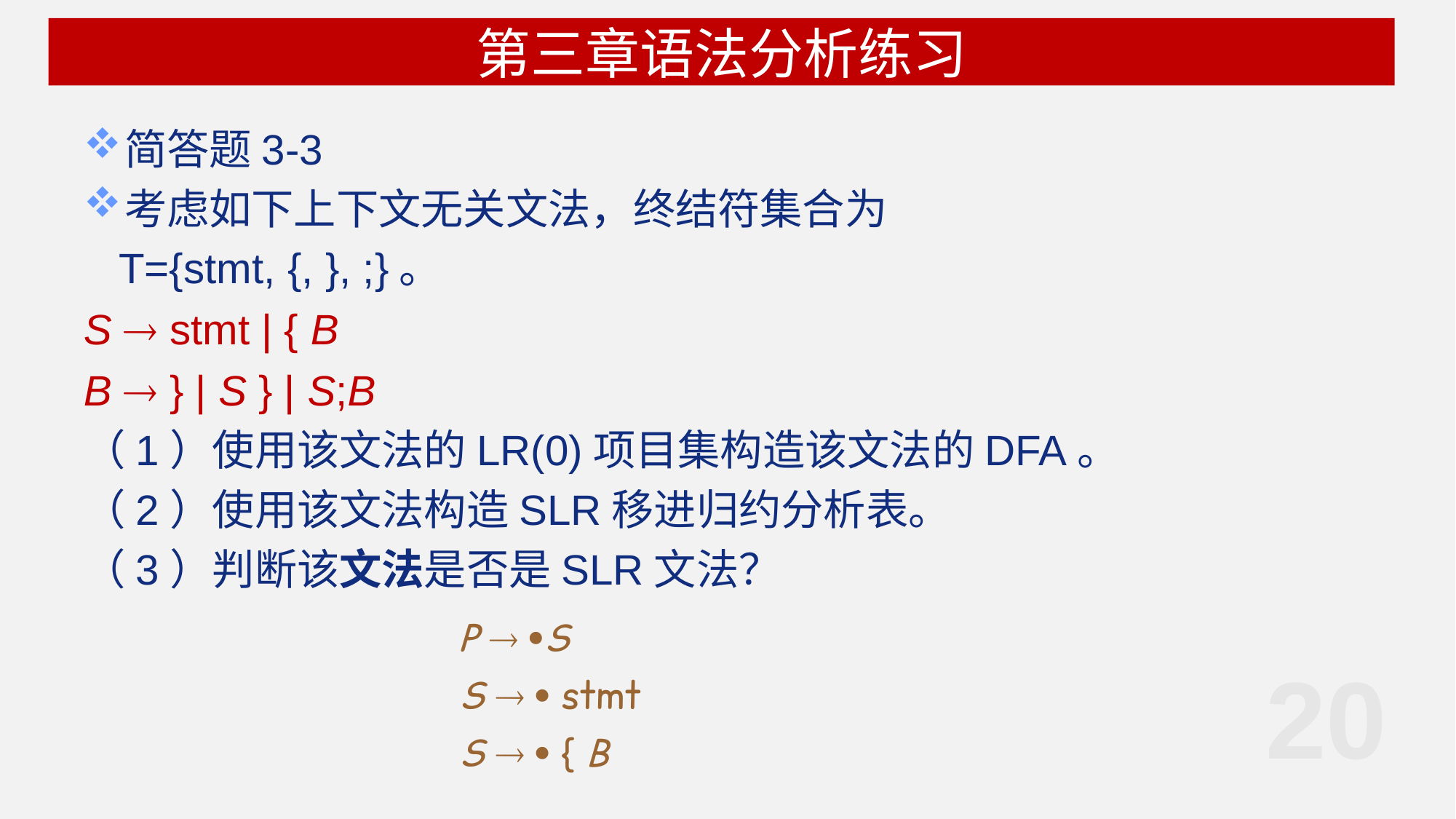

# 第三章语法分析练习
简答题3-3
考虑如下上下文无关文法，终结符集合为
   T={stmt, {, }, ;}。
S → stmt | { B
B → } | S } | S;B
（1）使用该文法的LR(0)项目集构造该文法的DFA。
（2）使用该文法构造SLR移进归约分析表。
（3）判断该文法是否是SLR文法？
P → •S
S → • stmt
S → • { B
20